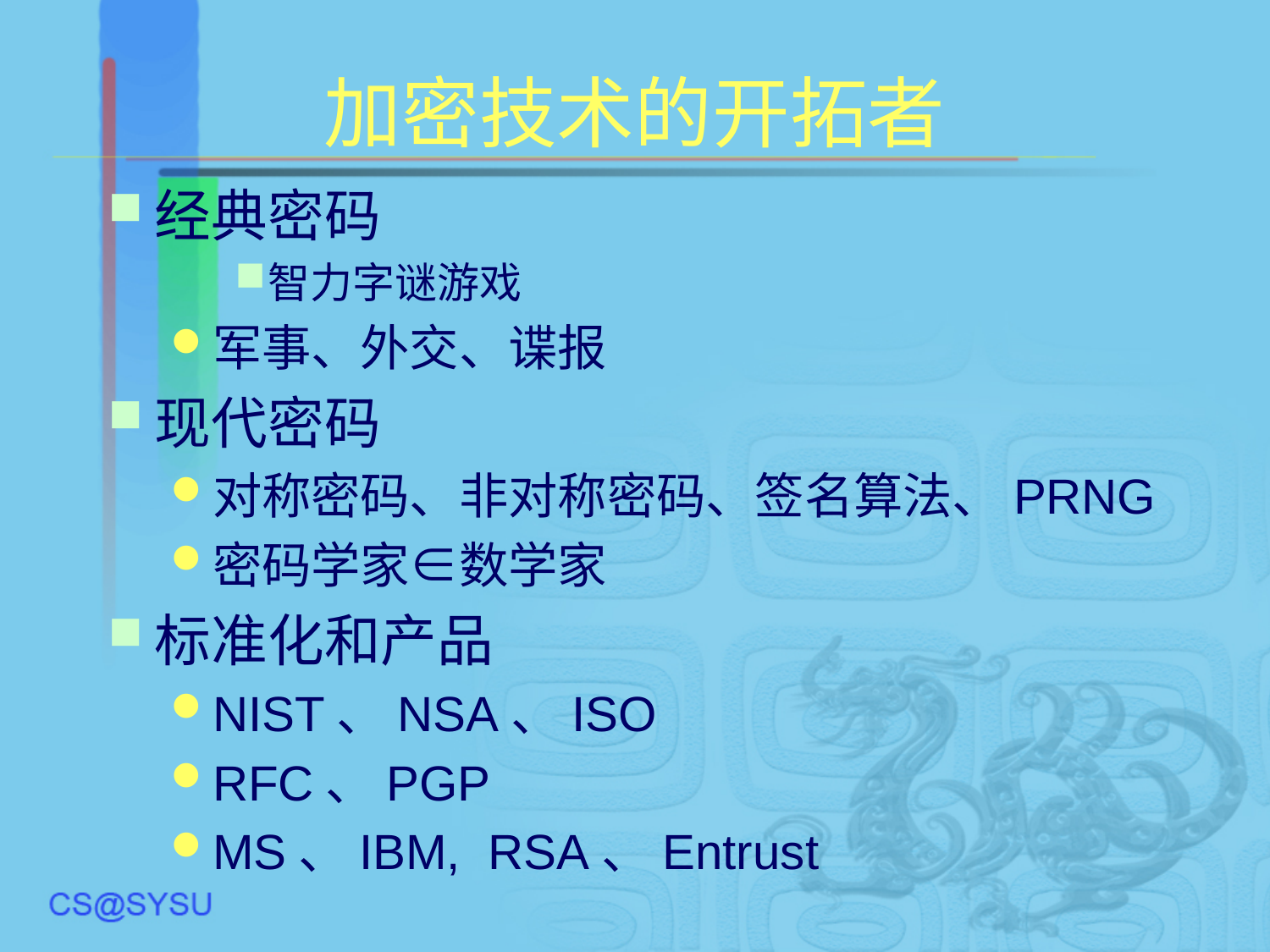

# 加密技术的开拓者
经典密码
智力字谜游戏
军事、外交、谍报
现代密码
对称密码、非对称密码、签名算法、PRNG
密码学家∈数学家
标准化和产品
NIST、NSA、ISO
RFC、PGP
MS、IBM,  RSA、Entrust